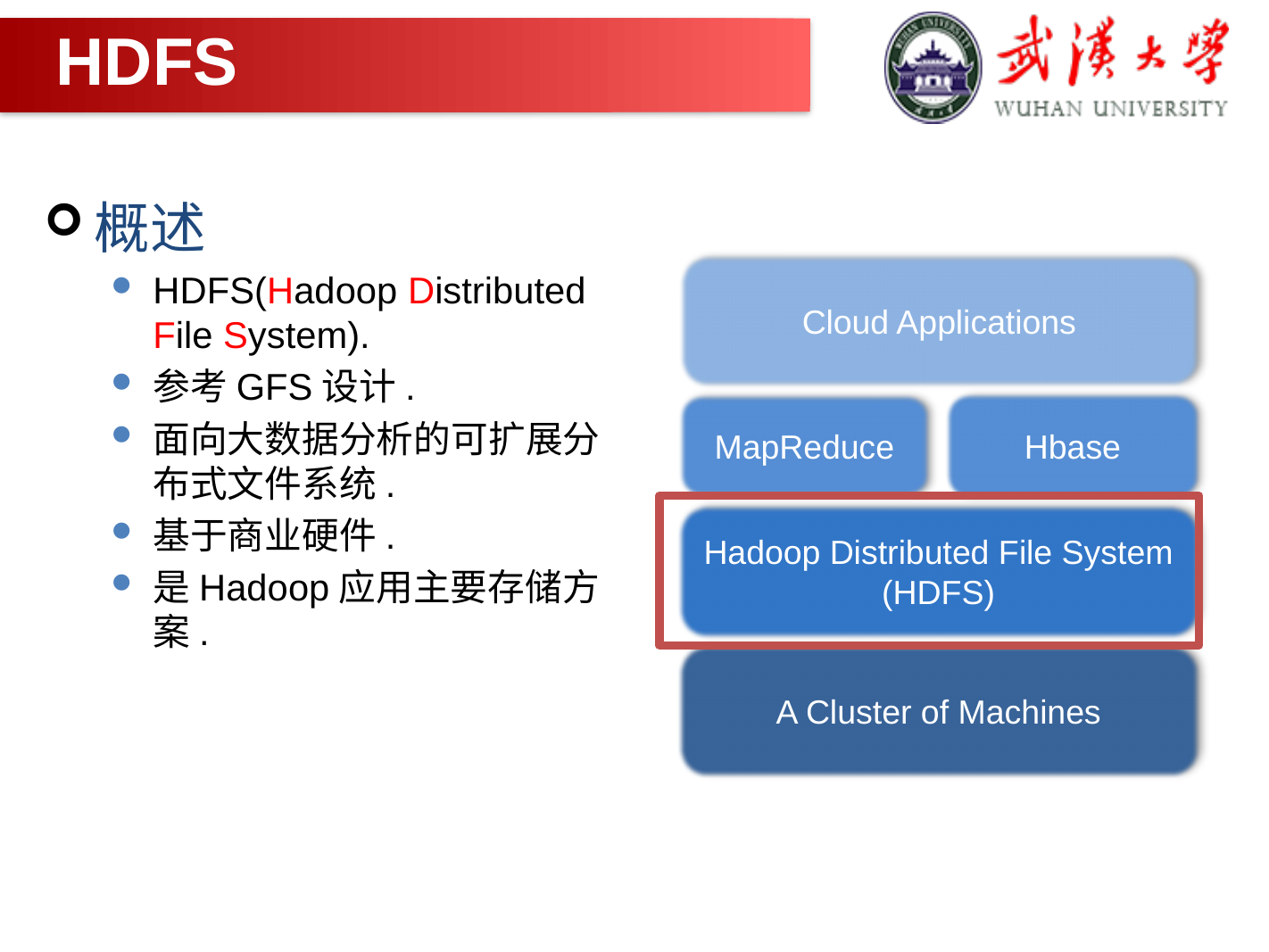

# HDFS
概述
HDFS(Hadoop Distributed File System).
参考GFS设计.
面向大数据分析的可扩展分布式文件系统.
基于商业硬件.
是Hadoop应用主要存储方案.

Cloud Applications
MapReduce
Hbase

Hadoop Distributed File System (HDFS)
A Cluster of Machines